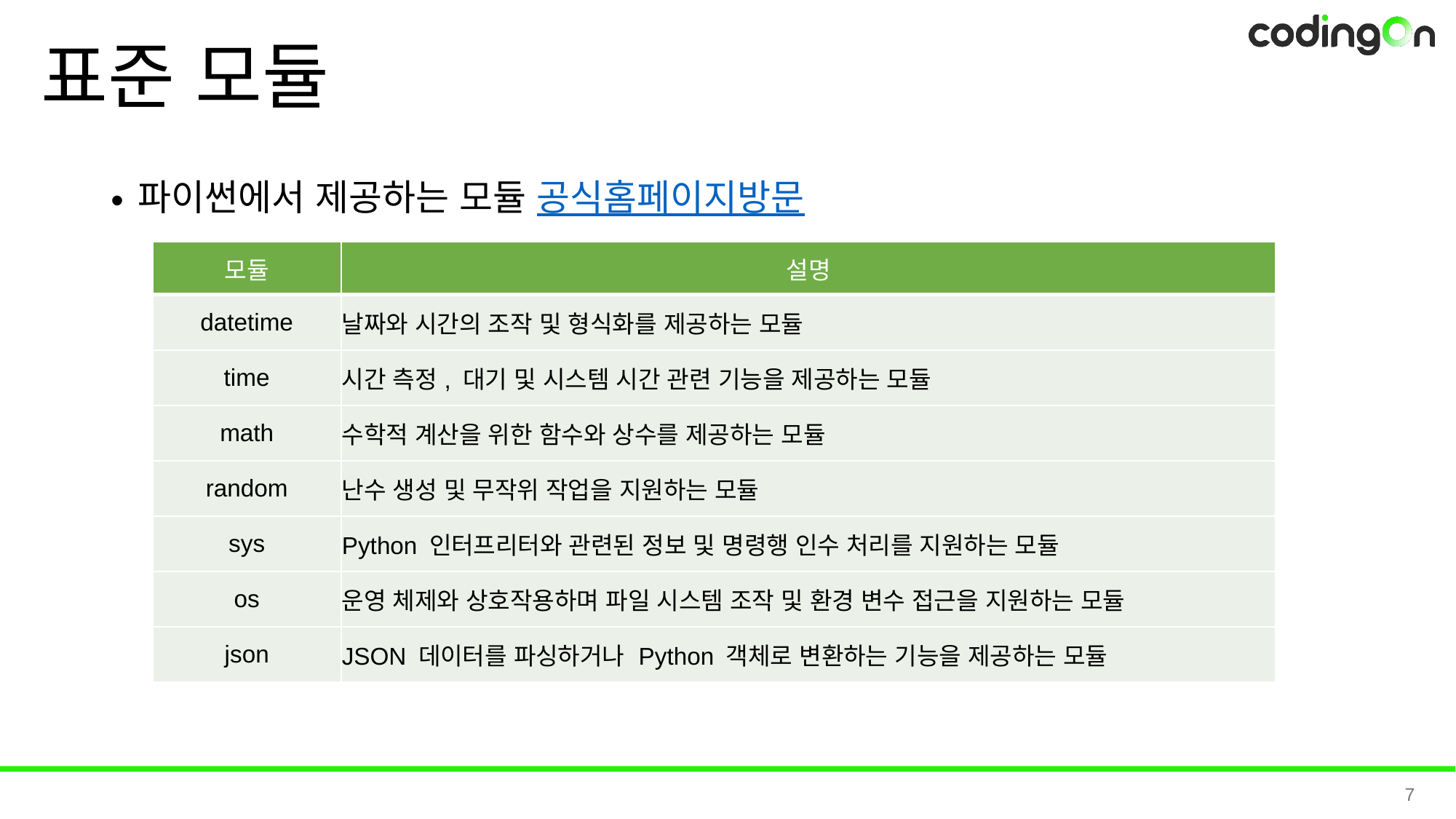

# 표준 모듈
파이썬에서 제공하는 모듈 공식홈페이지방문

| 모듈 | 설명 |
| --- | --- |
| datetime | 날짜와 시간의 조작 및 형식화를 제공하는 모듈 |
| time | 시간 측정, 대기 및 시스템 시간 관련 기능을 제공하는 모듈 |
| math | 수학적 계산을 위한 함수와 상수를 제공하는 모듈 |
| random | 난수 생성 및 무작위 작업을 지원하는 모듈 |
| sys | Python 인터프리터와 관련된 정보 및 명령행 인수 처리를 지원하는 모듈 |
| os | 운영 체제와 상호작용하며 파일 시스템 조작 및 환경 변수 접근을 지원하는 모듈 |
| json | JSON 데이터를 파싱하거나 Python 객체로 변환하는 기능을 제공하는 모듈 |
7